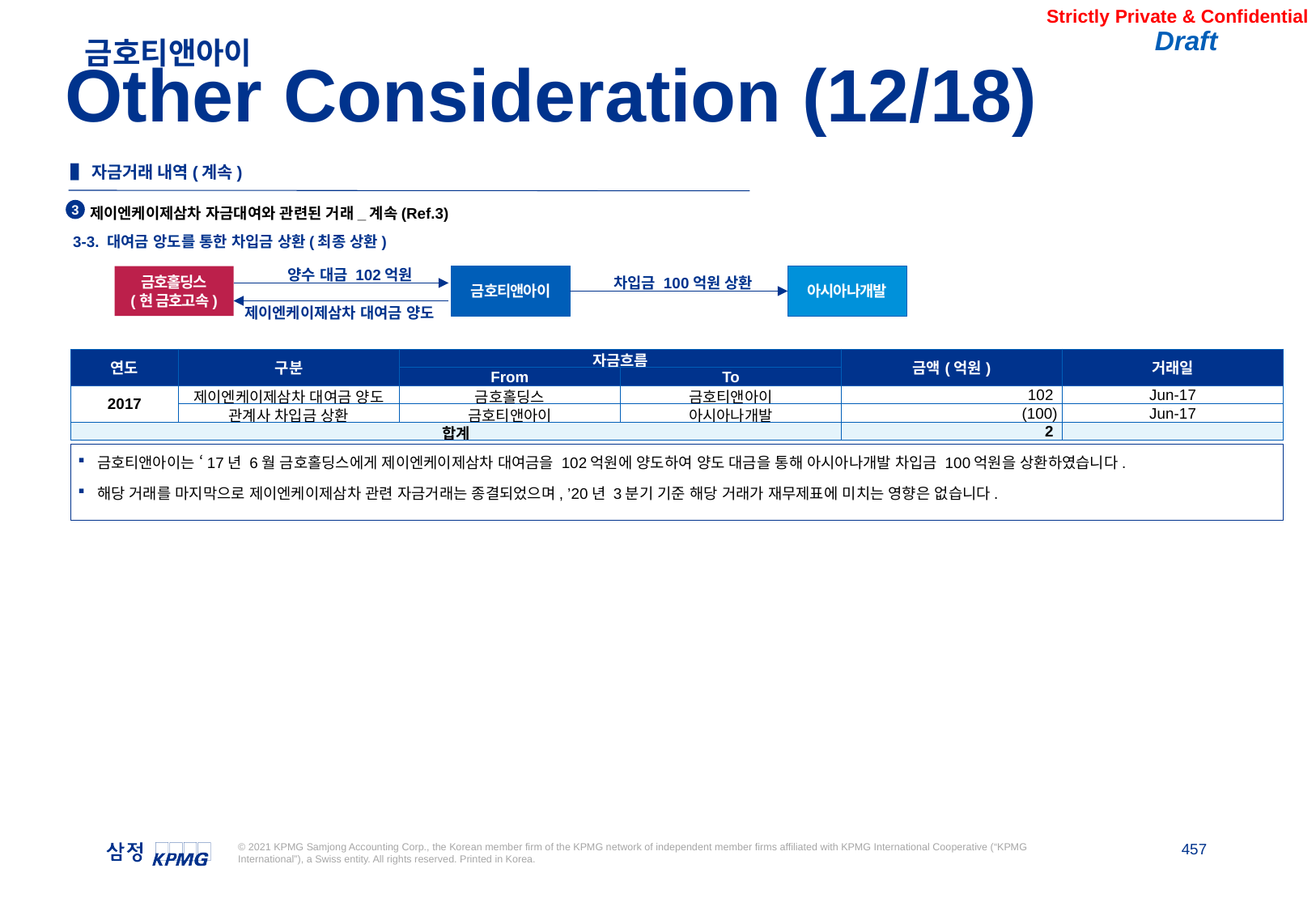

금호티앤아이
Other Consideration (12/18)
▌자금거래 내역(계속)

3
제이엔케이제삼차 자금대여와 관련된 거래_계속(Ref.3)
3-3. 대여금 앙도를 통한 차입금 상환(최종 상환)
양수 대금 102억원
금호홀딩스
(현 금호고속)
금호티앤아이
아시아나개발
차입금 100억원 상환
제이엔케이제삼차 대여금 양도
| 연도 | 구분 | 자금흐름 |  | 금액(억원) | 거래일 |
| --- | --- | --- | --- | --- | --- |
|  |  | From | To |  |  |
| 2017 | 제이엔케이제삼차 대여금 양도 | 금호홀딩스 | 금호티앤아이 | 102 | Jun-17 |
|  | 관계사 차입금 상환 | 금호티앤아이 | 아시아나개발 | (100) | Jun-17 |
| 합계 |  |  |  | 2 |  |
금호티앤아이는 ‘17년 6월 금호홀딩스에게 제이엔케이제삼차 대여금을 102억원에 양도하여 양도 대금을 통해 아시아나개발 차입금 100억원을 상환하였습니다.
해당 거래를 마지막으로 제이엔케이제삼차 관련 자금거래는 종결되었으며, ’20년 3분기 기준 해당 거래가 재무제표에 미치는 영향은 없습니다.